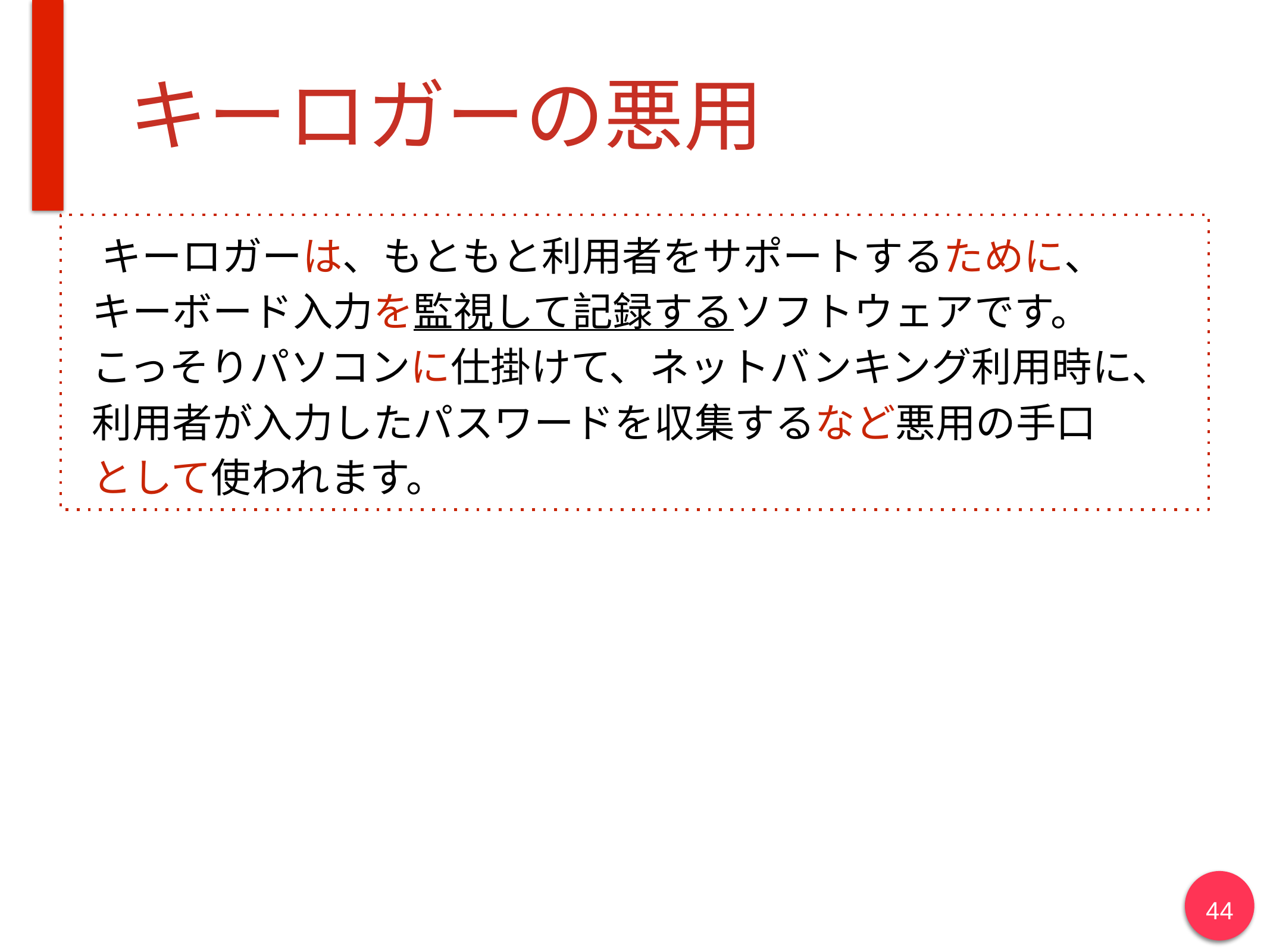

# キーロガーの悪用
  キーロガーは、もともと利用者をサポートするために、
  キーボード入力を監視して記録するソフトウェアです。
  こっそりパソコンに仕掛けて、ネットバンキング利用時に、
  利用者が入力したパスワードを収集するなど悪用の手口
  として使われます。

44